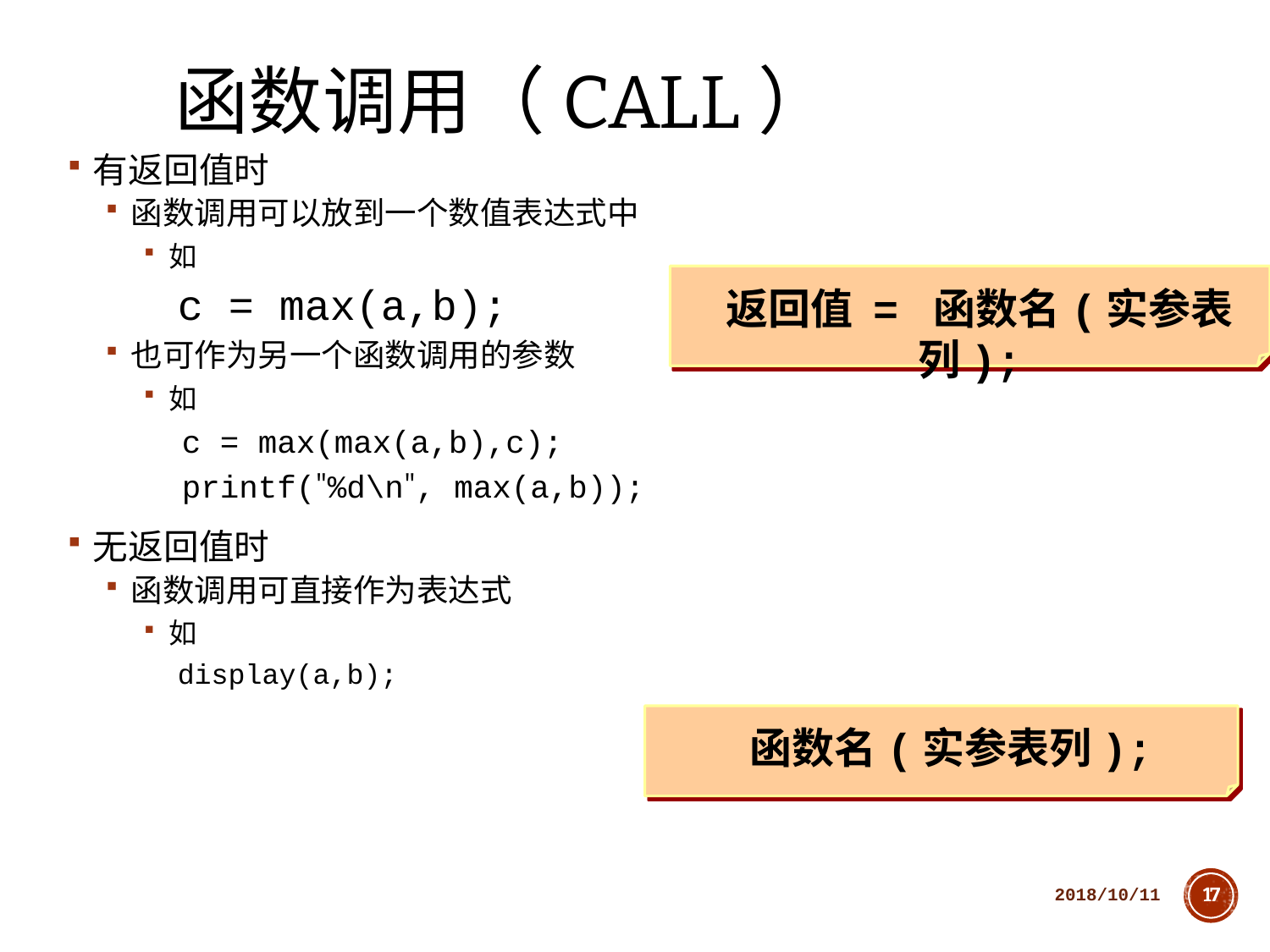

# 函数调用（call）
有返回值时
函数调用可以放到一个数值表达式中
如
  c = max(a,b);
也可作为另一个函数调用的参数
如
    c = max(max(a,b),c);
    printf("%d\n", max(a,b));
无返回值时
函数调用可直接作为表达式
如
  display(a,b);

 返回值 = 函数名(实参表列);

 函数名(实参表列);
2018/10/11
17